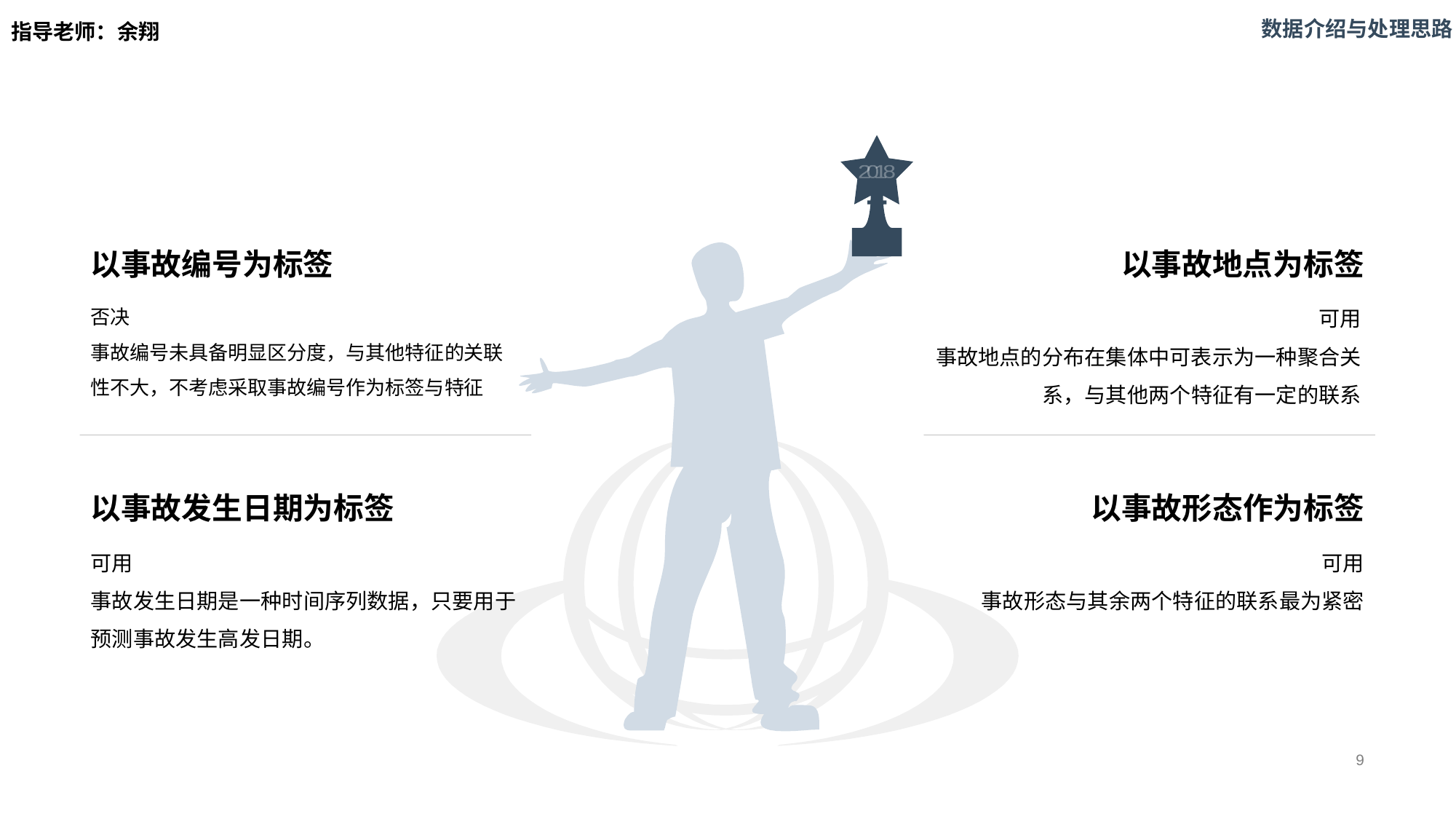

数据介绍与处理思路
# 指导老师：余翔

2
0
1
8

以事故编号为标签
以事故地点为标签
否决
事故编号未具备明显区分度，与其他特征的关联性不大，不考虑采取事故编号作为标签与特征
可用
事故地点的分布在集体中可表示为一种聚合关系，与其他两个特征有一定的联系

以事故发生日期为标签
以事故形态作为标签
可用
事故发生日期是一种时间序列数据，只要用于预测事故发生高发日期。
可用
事故形态与其余两个特征的联系最为紧密

9